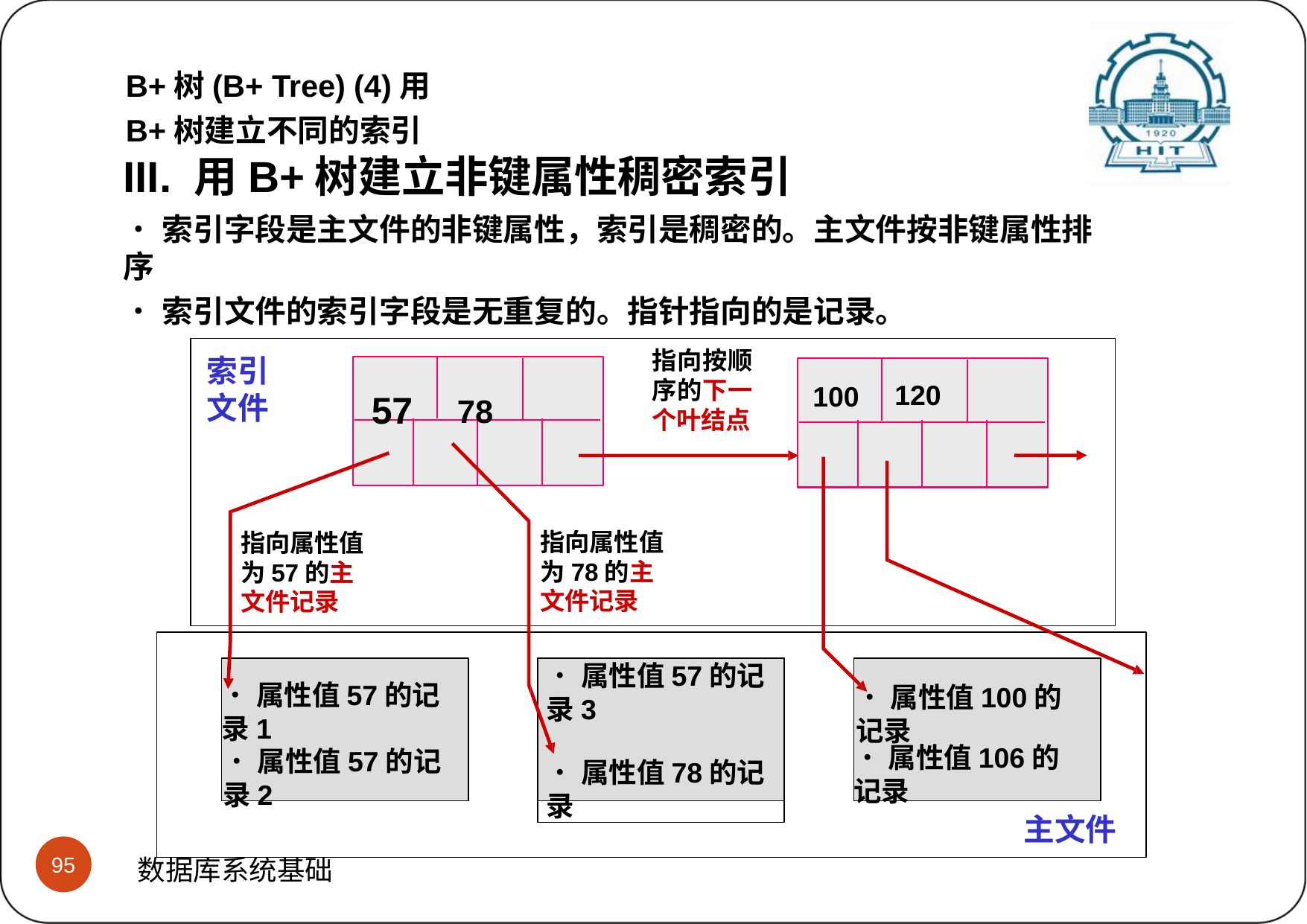

B+树(B+ Tree) (4)用B+树建立不同的索引
III. 用B+树建立非键属性稠密索引
•索引字段是主文件的非键属性，索引是稠密的。主文件按非键属性排序
•索引文件的索引字段是无重复的。指针指向的是记录。

指向按顺 序的下一 个叶结点
索引 文件

57	78
120
100

指向属性值 为78的主 文件记录
指向属性值 为57的主 文件记录

•属性值57的记录3

•属性值78的记录

•属性值57的记录1
•属性值100的记录
•属性值106的记录
•属性值57的记录2
主文件